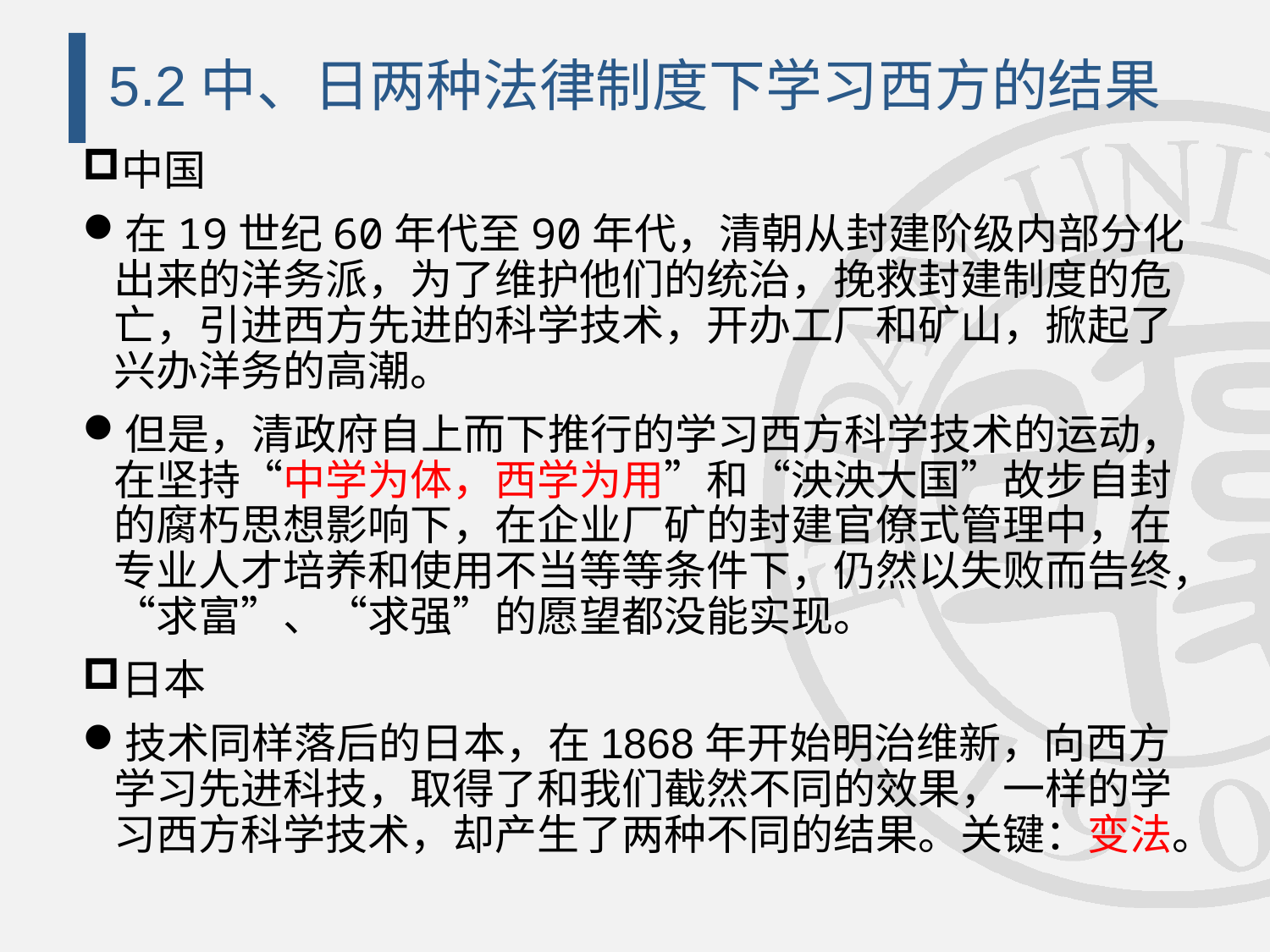

# 5.2中、日两种法律制度下学习西方的结果
中国
在19世纪60年代至90年代，清朝从封建阶级内部分化出来的洋务派，为了维护他们的统治，挽救封建制度的危亡，引进西方先进的科学技术，开办工厂和矿山，掀起了兴办洋务的高潮。
但是，清政府自上而下推行的学习西方科学技术的运动，在坚持“中学为体，西学为用”和“泱泱大国”故步自封的腐朽思想影响下，在企业厂矿的封建官僚式管理中，在专业人才培养和使用不当等等条件下，仍然以失败而告终，“求富”、“求强”的愿望都没能实现。
日本
技术同样落后的日本，在1868年开始明治维新，向西方学习先进科技，取得了和我们截然不同的效果，一样的学习西方科学技术，却产生了两种不同的结果。关键：变法。